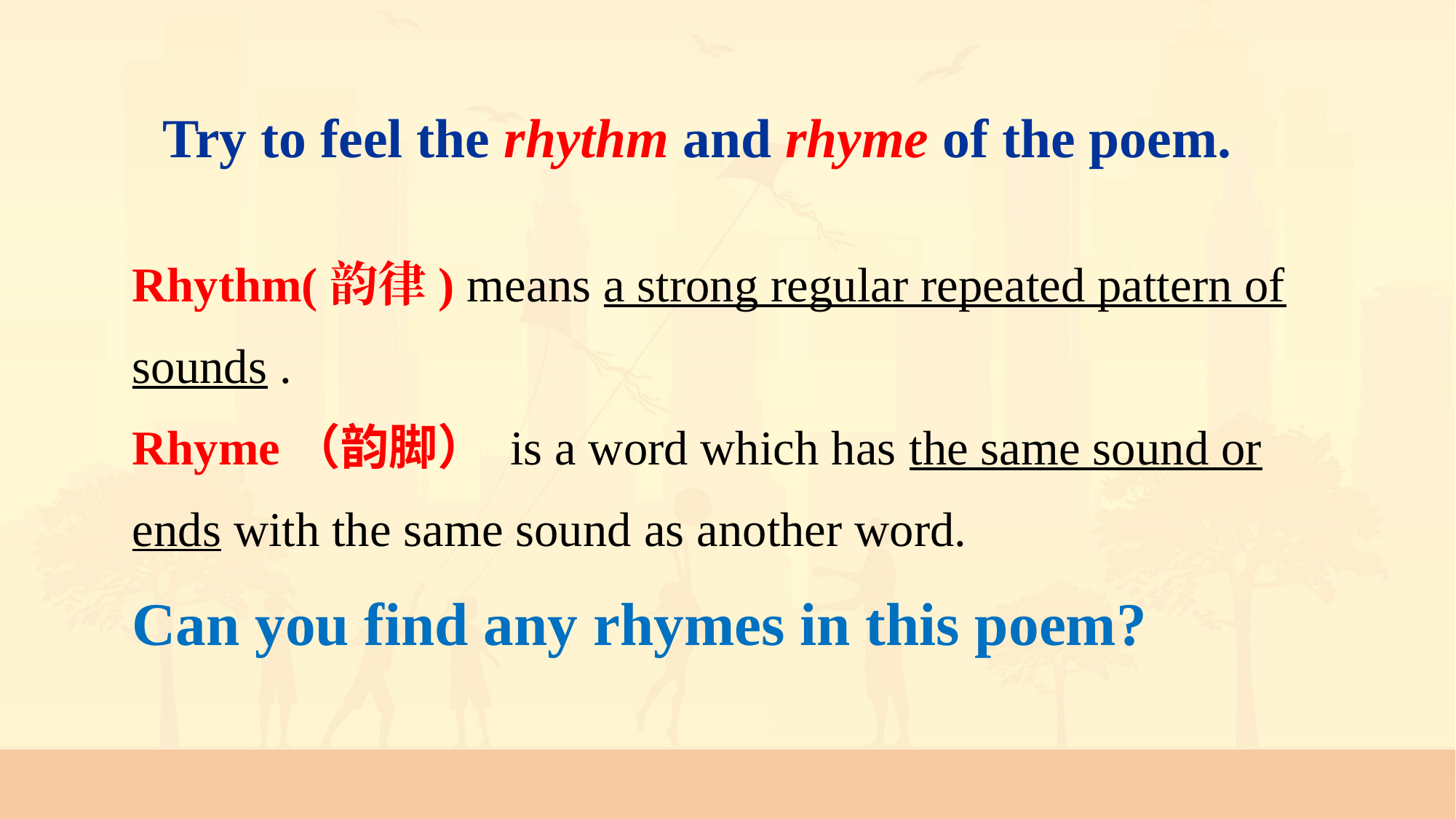

# Try to feel the rhythm and rhyme of the poem.
Rhythm(韵律) means a strong regular repeated pattern of sounds .
Rhyme（韵脚） is a word which has the same sound or ends with the same sound as another word.
Can you find any rhymes in this poem?